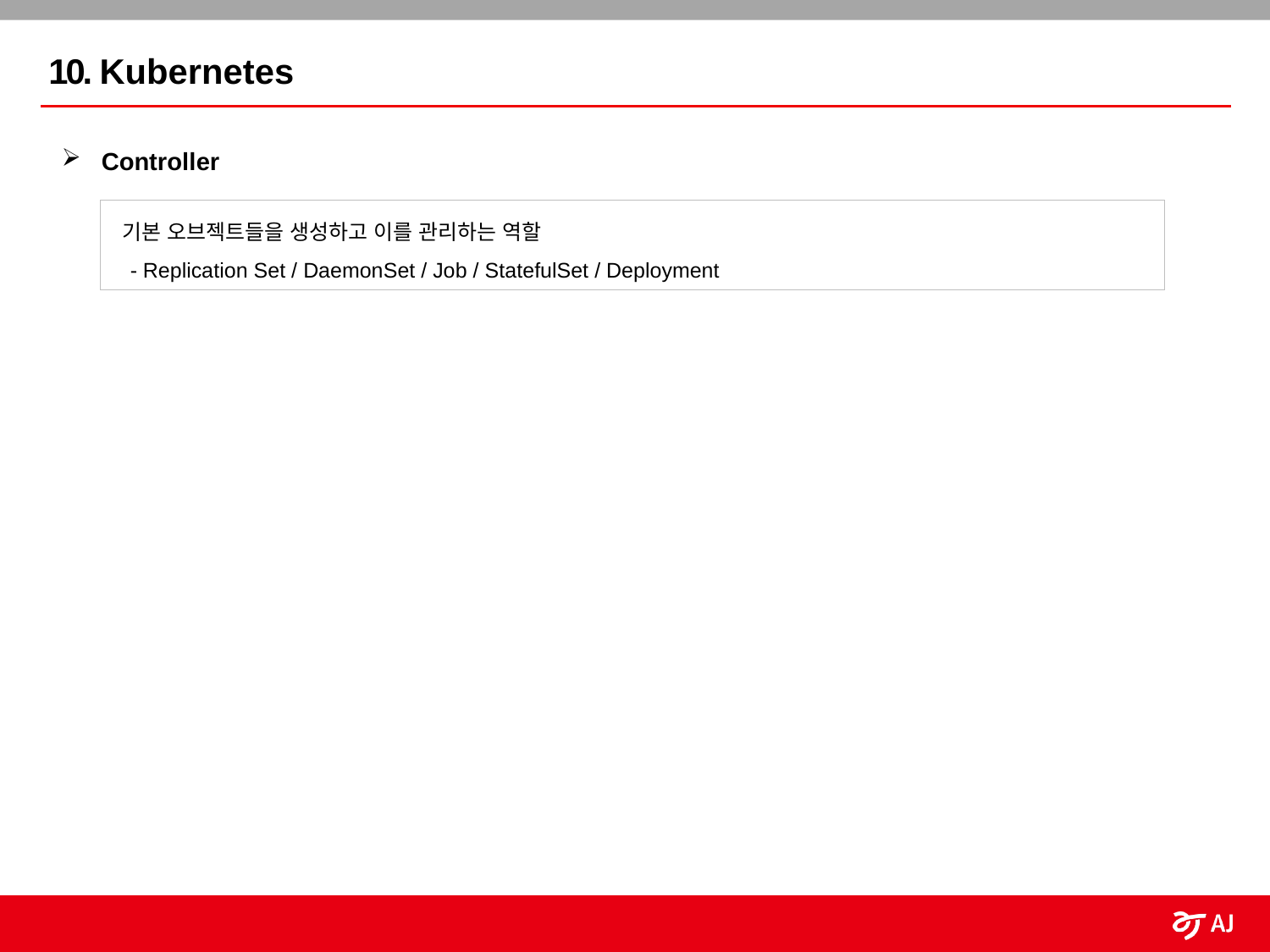

10. Kubernetes
Controller
 기본 오브젝트들을 생성하고 이를 관리하는 역할
   - Replication Set / DaemonSet / Job / StatefulSet / Deployment